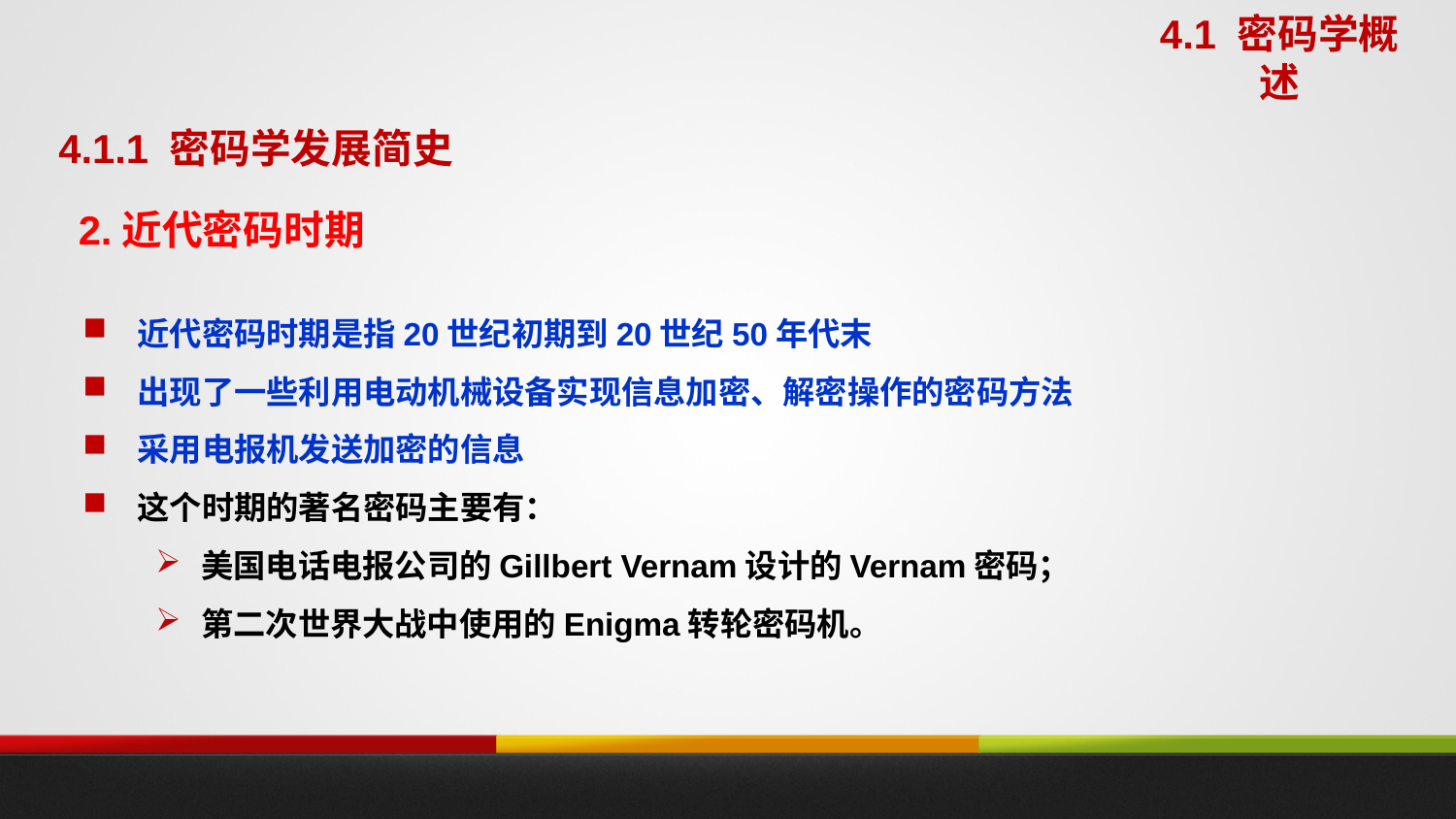

4.1 密码学概述
4.1.1 密码学发展简史
# 2.近代密码时期
近代密码时期是指20世纪初期到20世纪50年代末
出现了一些利用电动机械设备实现信息加密、解密操作的密码方法
采用电报机发送加密的信息
这个时期的著名密码主要有：
美国电话电报公司的Gillbert Vernam设计的Vernam密码；
第二次世界大战中使用的Enigma转轮密码机。